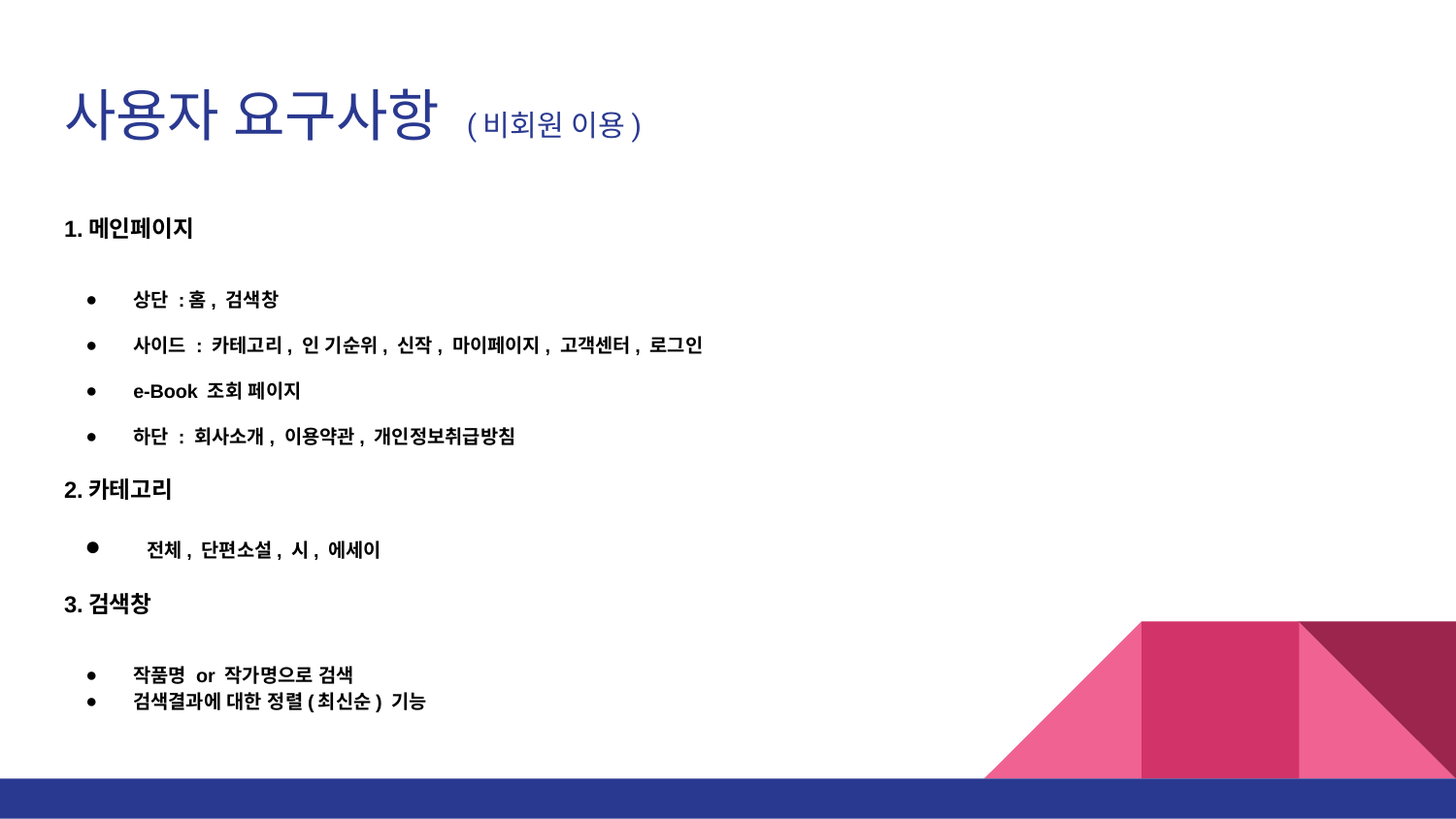

# 사용자 요구사항 (비회원 이용)
1.메인페이지
상단 :홈, 검색창
사이드 : 카테고리, 인 기순위, 신작, 마이페이지, 고객센터, 로그인
e-Book 조회 페이지
하단 : 회사소개, 이용약관, 개인정보취급방침
2.카테고리
 전체, 단편소설, 시, 에세이
3.검색창
작품명 or 작가명으로 검색
검색결과에 대한 정렬(최신순) 기능